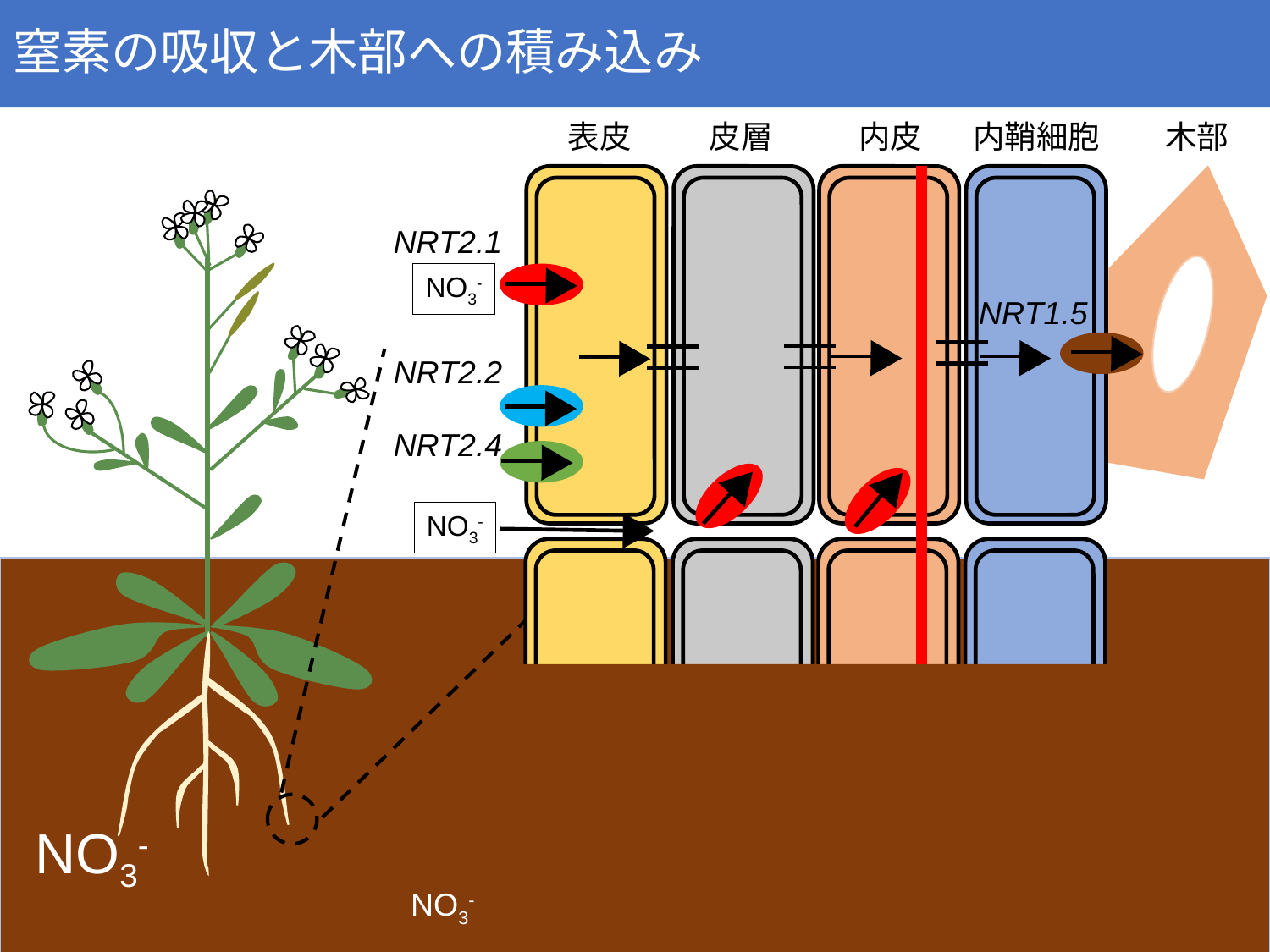

# 窒素の吸収と木部への積み込み
表皮
皮層
内皮
内鞘細胞
木部

NRT2.1
NO3-

NRT1.5

NRT2.2

NRT2.4

NO3-

NO3-
NO3-